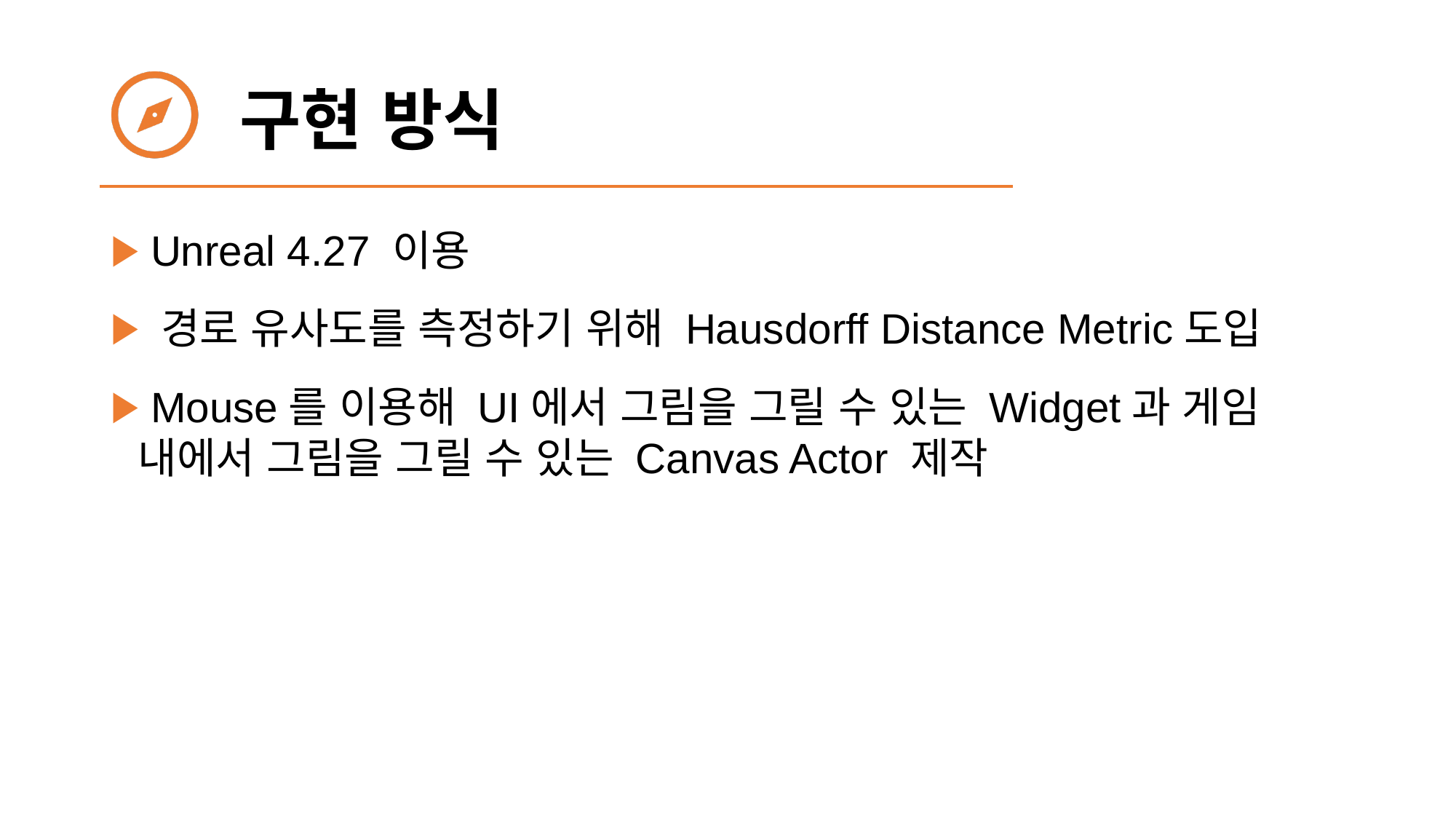

# 구현 방식
 Unreal 4.27 이용
 경로 유사도를 측정하기 위해 Hausdorff Distance Metric도입
 Mouse를 이용해 UI에서 그림을 그릴 수 있는 Widget과 게임 내에서 그림을 그릴 수 있는 Canvas Actor 제작